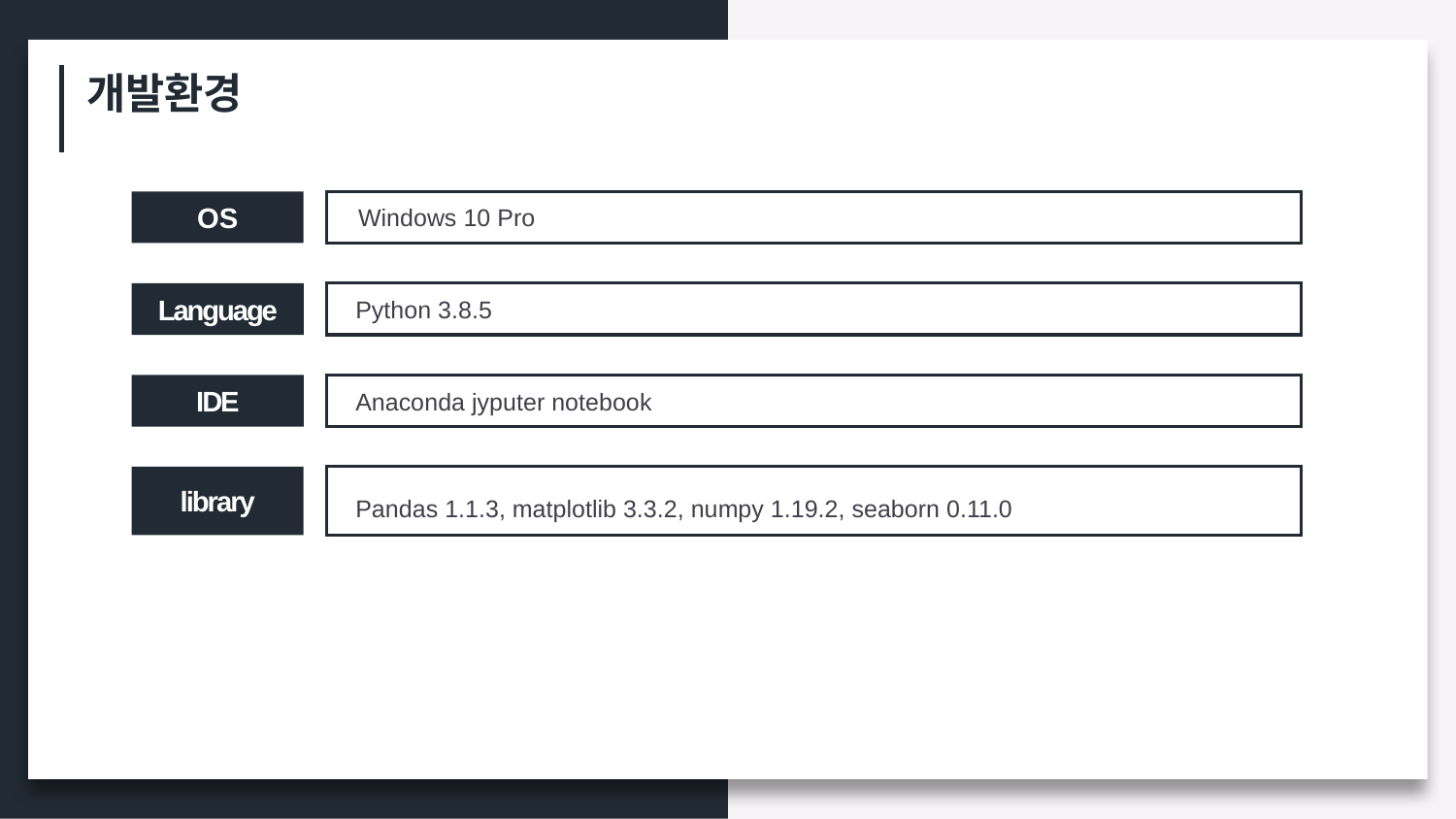

개발환경
Windows 10 Pro
OS
Language
Python 3.8.5
IDE
Anaconda jyputer notebook
library
Pandas 1.1.3, matplotlib 3.3.2, numpy 1.19.2, seaborn 0.11.0